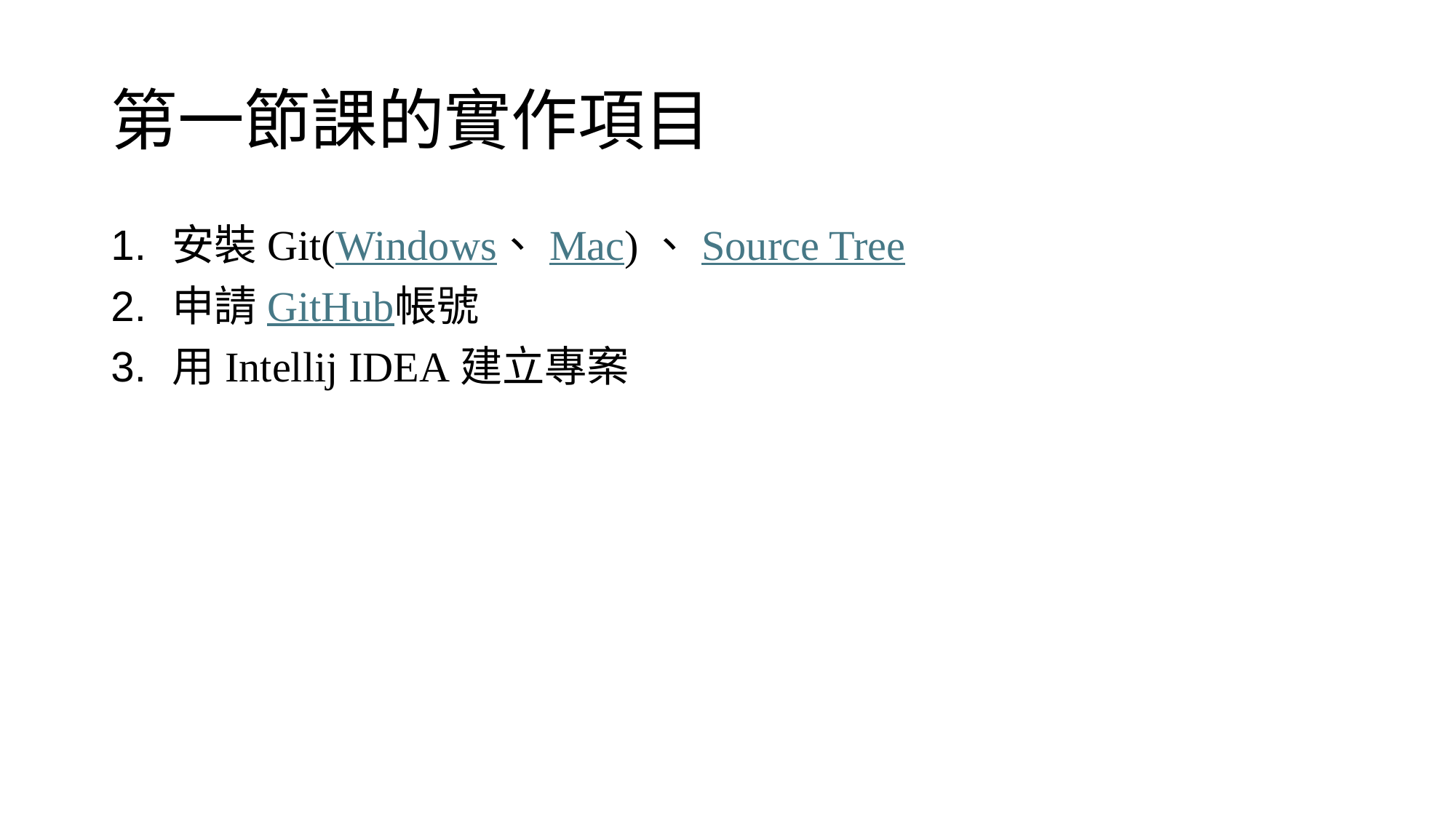

# 第一節課的實作項目
安裝Git(Windows、Mac)、Source Tree
申請GitHub帳號
用Intellij IDEA建立專案